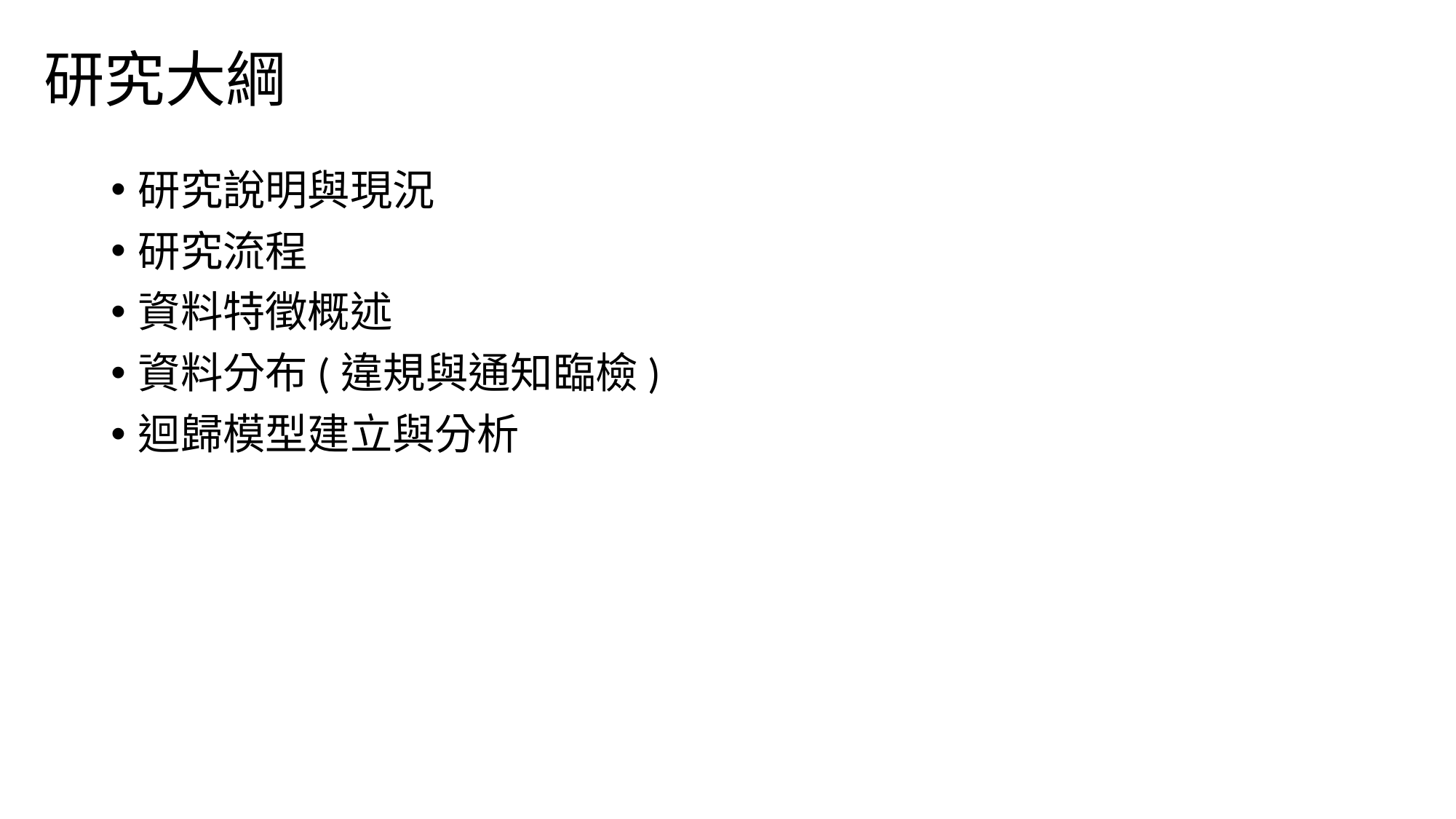

# 研究大綱
研究說明與現況
研究流程
資料特徵概述
資料分布(違規與通知臨檢)
迴歸模型建立與分析